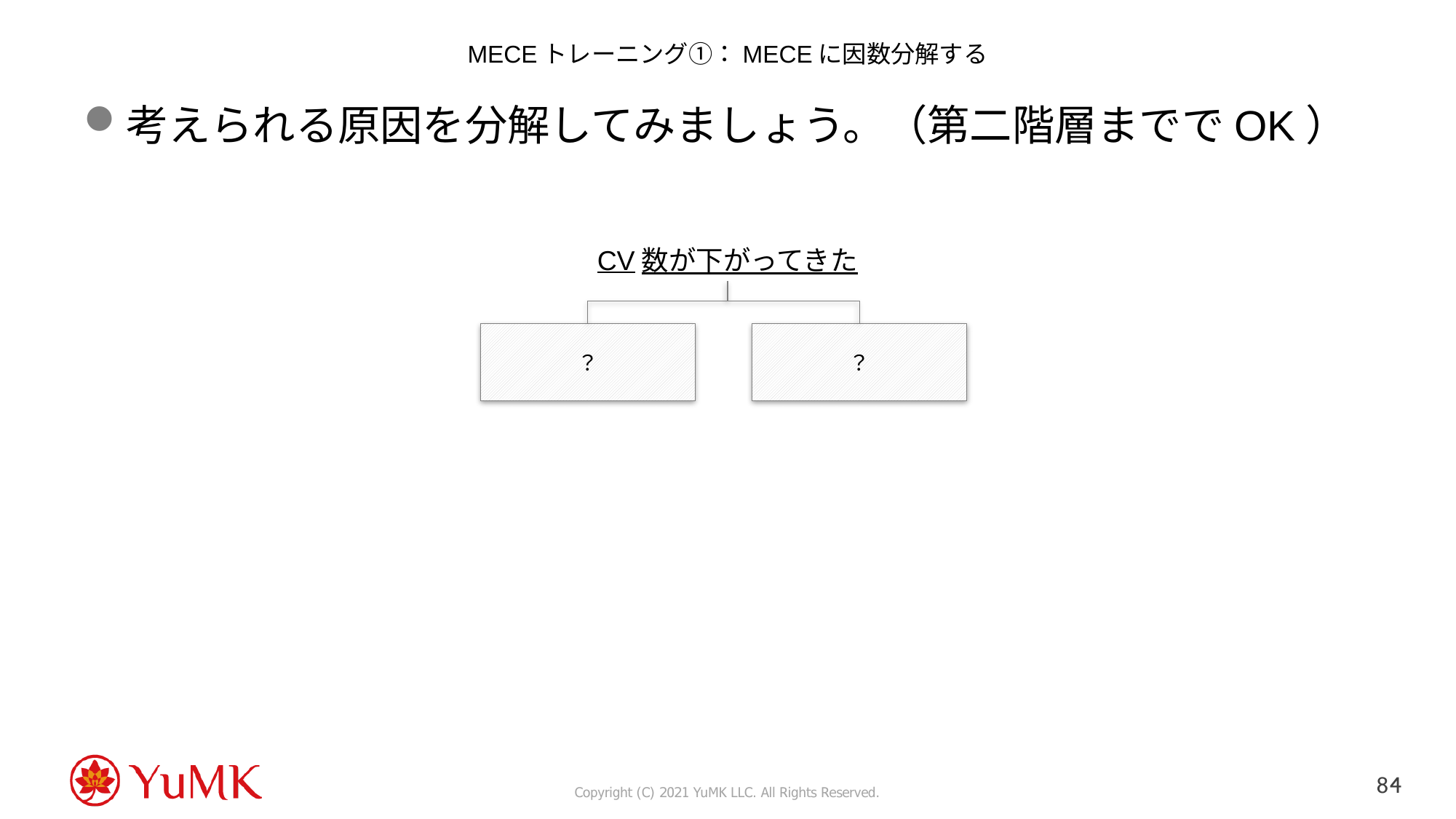

# MECEトレーニング①：MECEに因数分解する
考えられる原因を分解してみましょう。（第二階層まででOK）
CV数が下がってきた
？
？
84